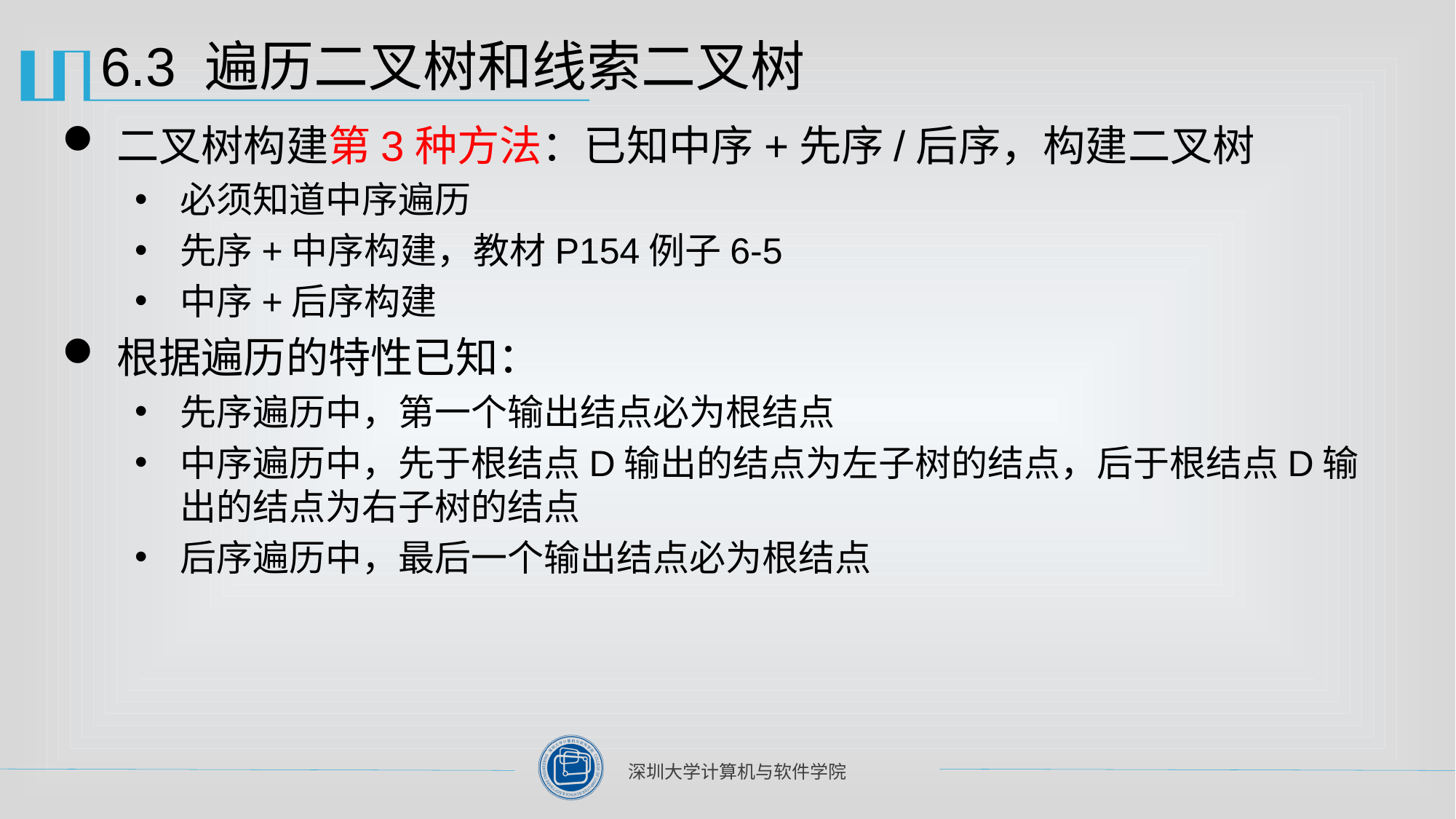

# 6.3 遍历二叉树和线索二叉树
二叉树构建第3种方法：已知中序+先序/后序，构建二叉树
必须知道中序遍历
先序+中序构建，教材P154例子6-5
中序+后序构建
根据遍历的特性已知：
先序遍历中，第一个输出结点必为根结点
中序遍历中，先于根结点D输出的结点为左子树的结点，后于根结点D输出的结点为右子树的结点
后序遍历中，最后一个输出结点必为根结点

52